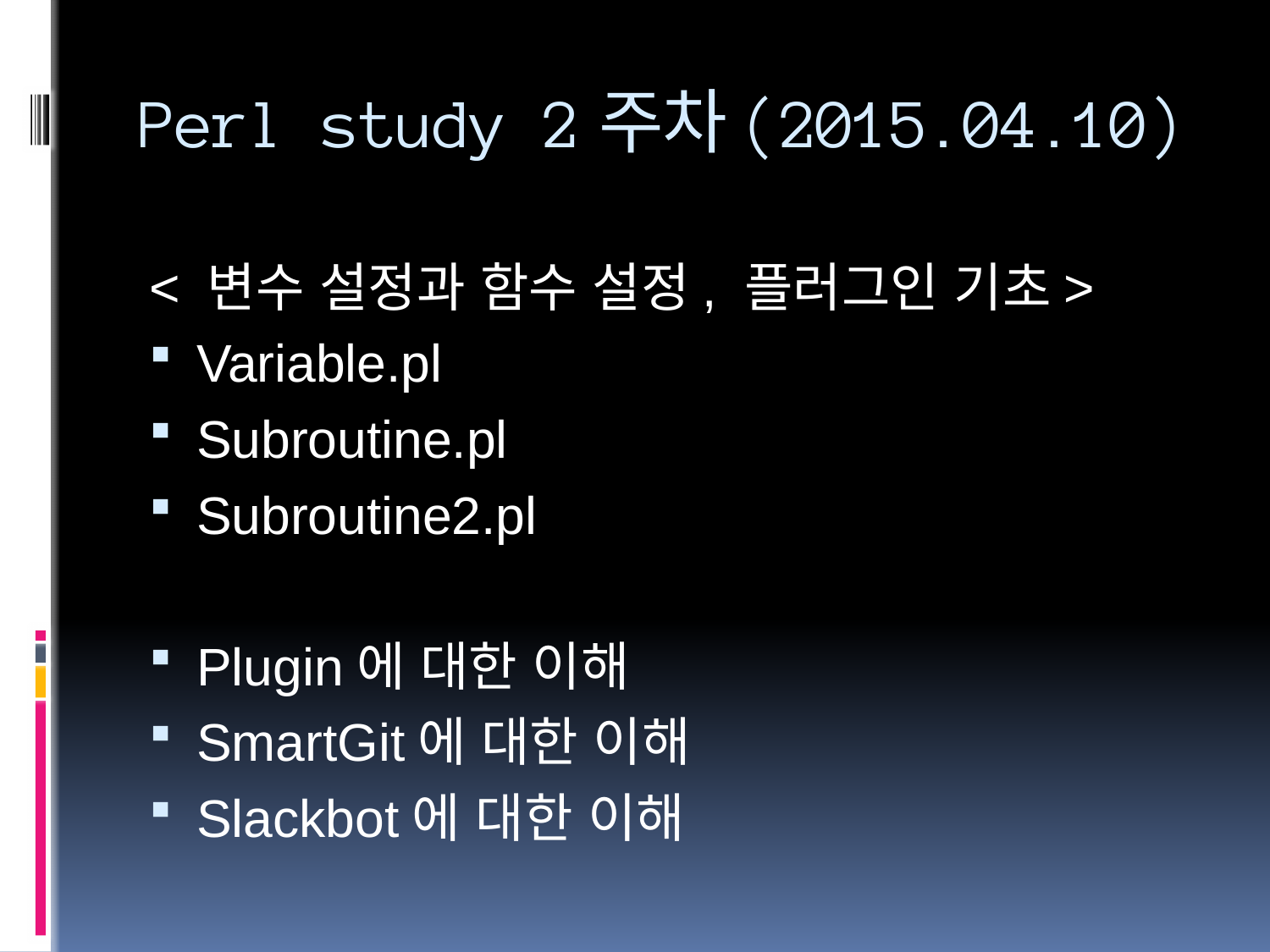

# Perl study 2주차(2015.04.10)
< 변수 설정과 함수 설정, 플러그인 기초>
Variable.pl
Subroutine.pl
Subroutine2.pl

Plugin에 대한 이해
SmartGit에 대한 이해
Slackbot에 대한 이해